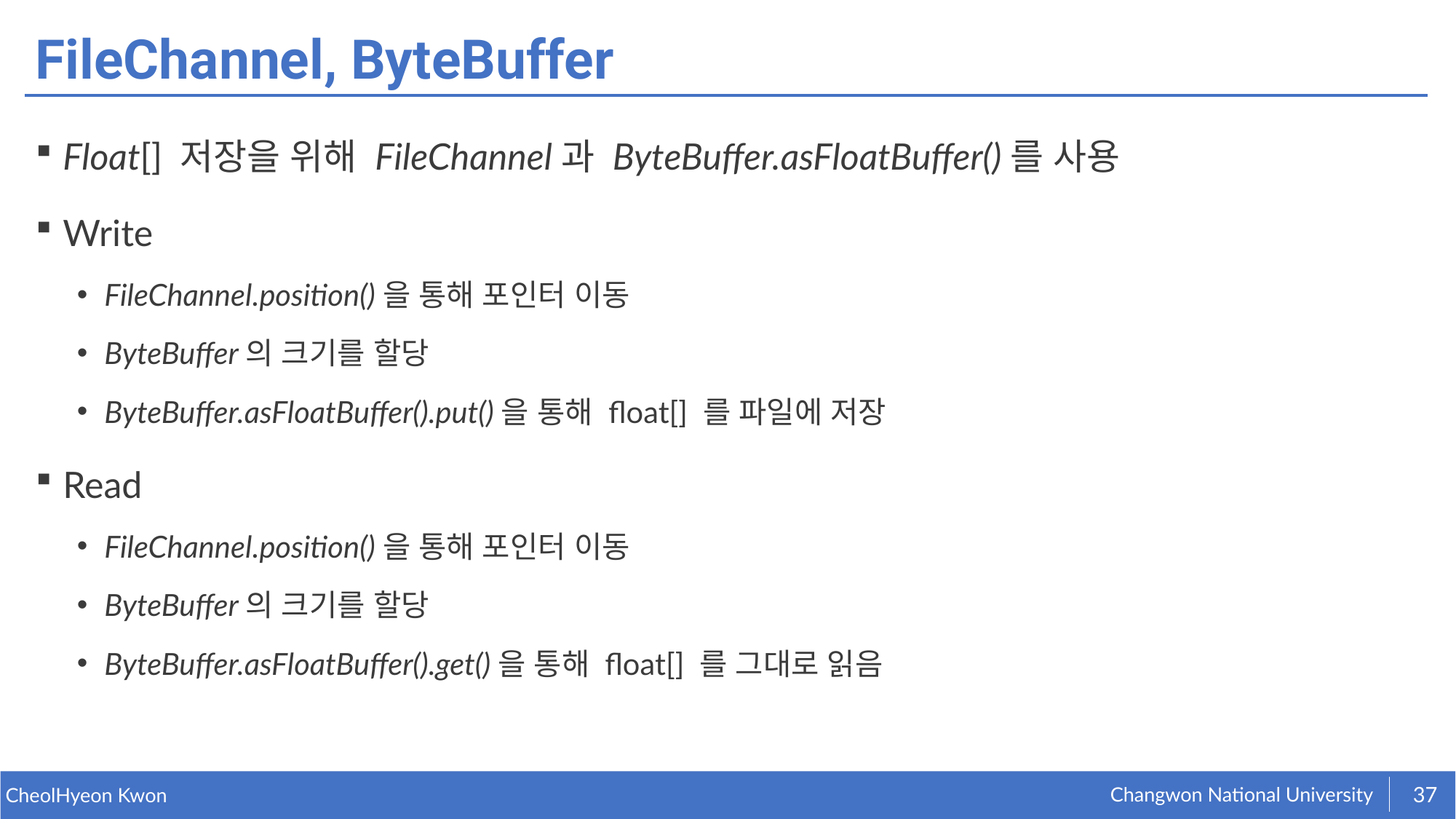

# FileChannel, ByteBuffer
Float[] 저장을 위해 FileChannel과 ByteBuffer.asFloatBuffer()를 사용
Write
FileChannel.position()을 통해 포인터 이동
ByteBuffer의 크기를 할당
ByteBuffer.asFloatBuffer().put()을 통해 float[] 를 파일에 저장
Read
FileChannel.position()을 통해 포인터 이동
ByteBuffer의 크기를 할당
ByteBuffer.asFloatBuffer().get()을 통해 float[] 를 그대로 읽음

37